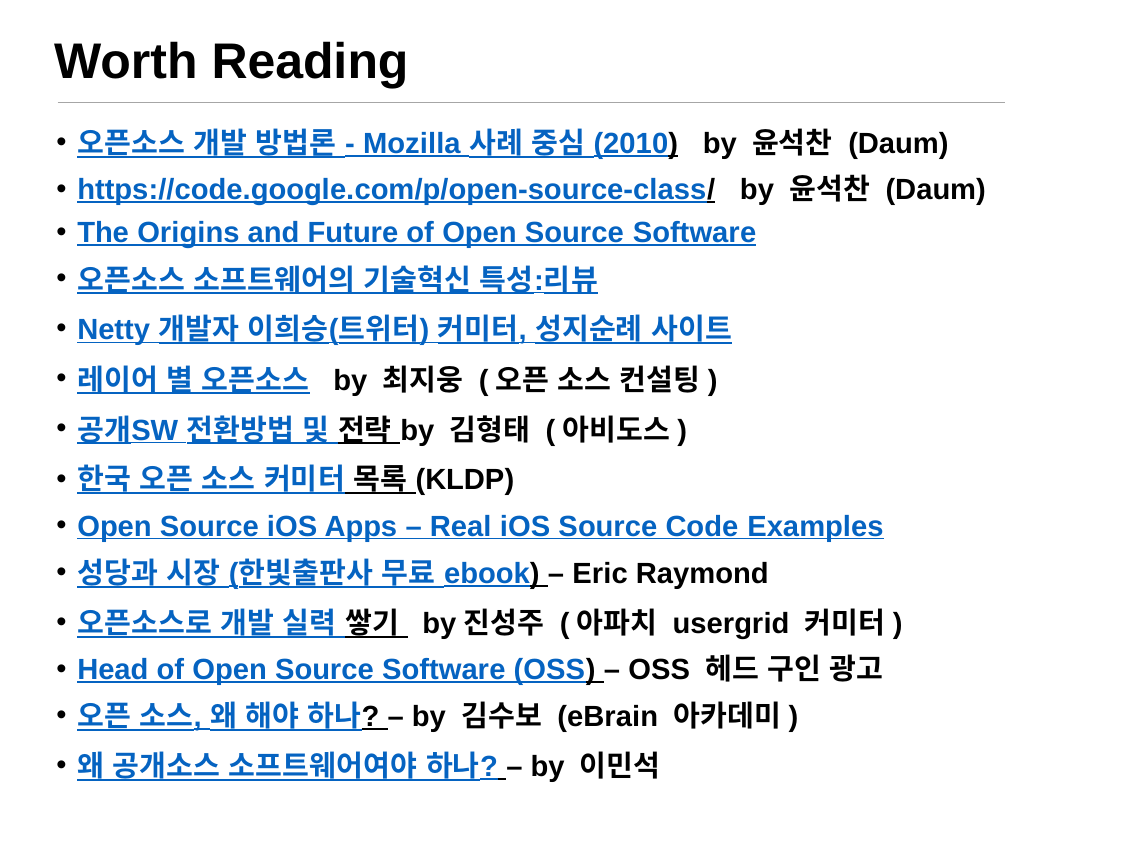

# Worth Reading
오픈소스 개발 방법론 - Mozilla 사례 중심 (2010)   by 윤석찬 (Daum)
https://code.google.com/p/open-source-class/   by 윤석찬 (Daum)
The Origins and Future of Open Source Software
오픈소스 소프트웨어의 기술혁신 특성:리뷰
Netty 개발자 이희승(트위터) 커미터, 성지순례 사이트
레이어 별 오픈소스  by 최지웅 (오픈 소스 컨설팅)
공개SW 전환방법 및 전략 by 김형태 (아비도스)
한국 오픈 소스 커미터 목록 (KLDP)
Open Source iOS Apps – Real iOS Source Code Examples
성당과 시장 (한빛출판사 무료 ebook) – Eric Raymond
오픈소스로 개발 실력 쌓기  by진성주 (아파치 usergrid 커미터)
Head of Open Source Software (OSS) – OSS 헤드 구인 광고
오픈 소스, 왜 해야 하나? – by 김수보 (eBrain 아카데미)
왜 공개소스 소프트웨어여야 하나? – by 이민석